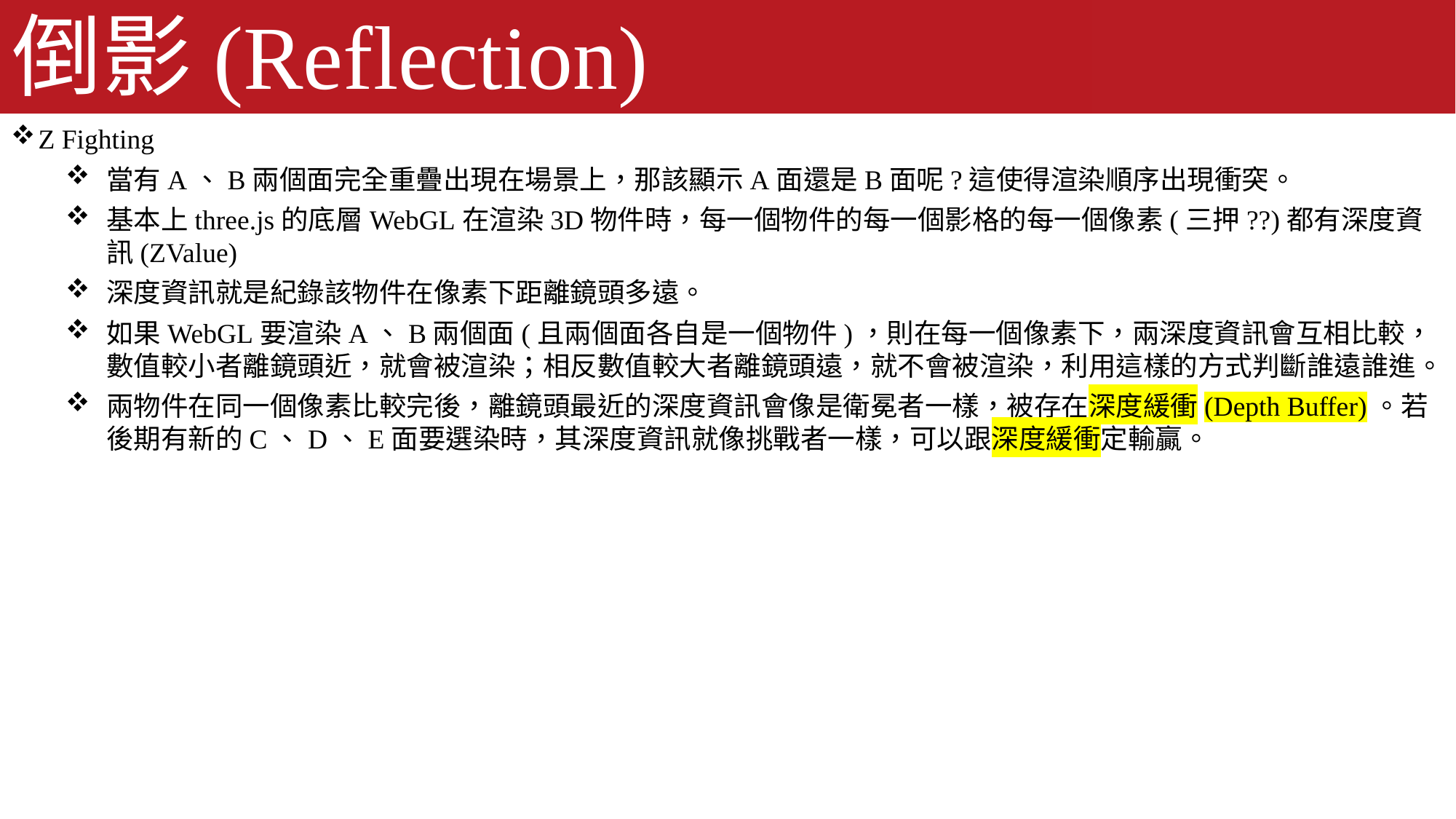

# 倒影(Reflection)
Z Fighting
當有A、B兩個面完全重疊出現在場景上，那該顯示A面還是B面呢?這使得渲染順序出現衝突。
基本上three.js的底層WebGL在渲染3D物件時，每一個物件的每一個影格的每一個像素(三押??)都有深度資訊(ZValue)
深度資訊就是紀錄該物件在像素下距離鏡頭多遠。
如果WebGL要渲染A、B兩個面(且兩個面各自是一個物件)，則在每一個像素下，兩深度資訊會互相比較，數值較小者離鏡頭近，就會被渲染；相反數值較大者離鏡頭遠，就不會被渲染，利用這樣的方式判斷誰遠誰進。
兩物件在同一個像素比較完後，離鏡頭最近的深度資訊會像是衛冕者一樣，被存在深度緩衝(Depth Buffer)。若後期有新的C、D、E面要選染時，其深度資訊就像挑戰者一樣，可以跟深度緩衝定輸贏。